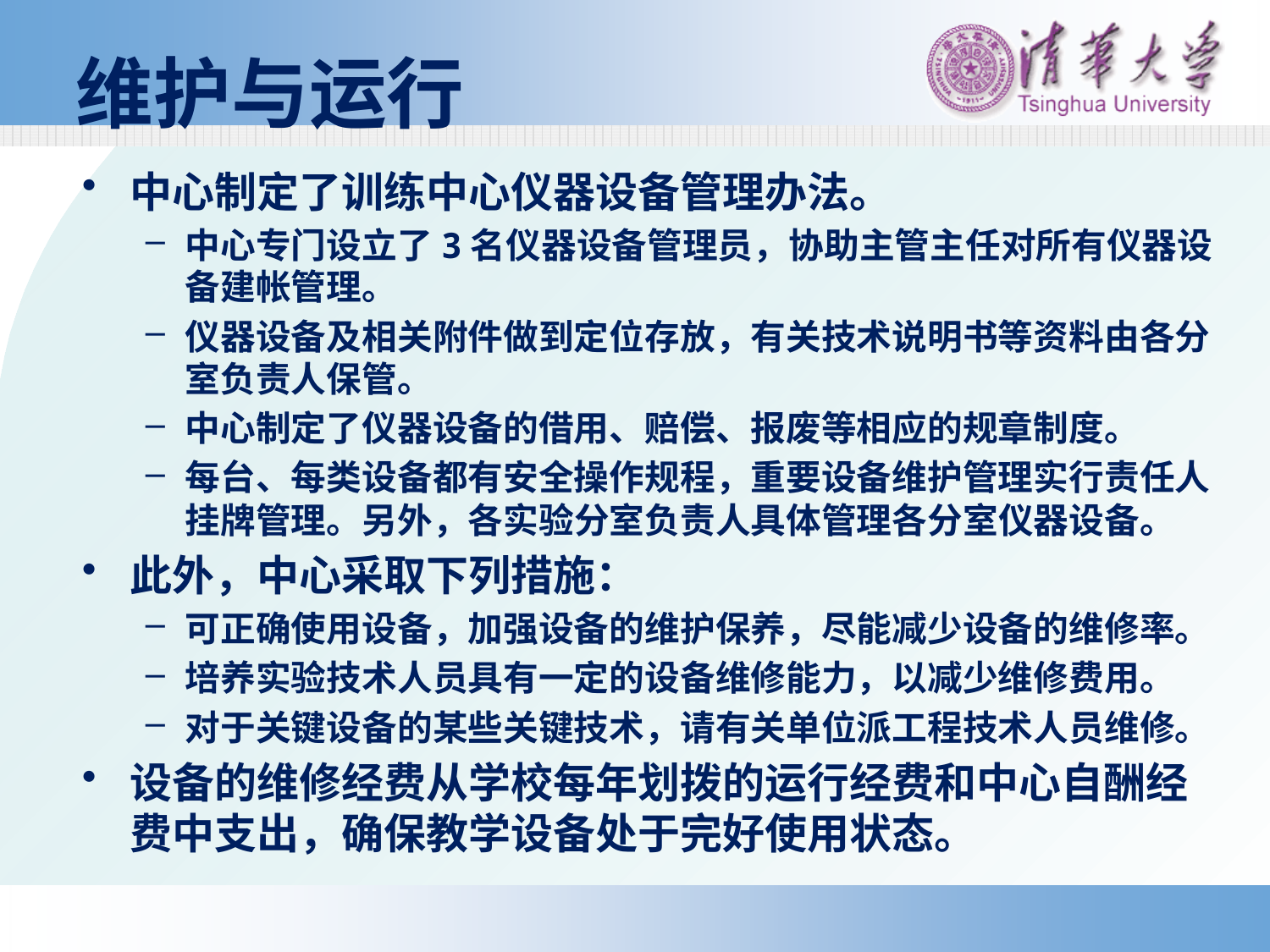

# 维护与运行
中心制定了训练中心仪器设备管理办法。
中心专门设立了3名仪器设备管理员，协助主管主任对所有仪器设备建帐管理。
仪器设备及相关附件做到定位存放，有关技术说明书等资料由各分室负责人保管。
中心制定了仪器设备的借用、赔偿、报废等相应的规章制度。
每台、每类设备都有安全操作规程，重要设备维护管理实行责任人挂牌管理。另外，各实验分室负责人具体管理各分室仪器设备。
此外，中心采取下列措施：
可正确使用设备，加强设备的维护保养，尽能减少设备的维修率。
培养实验技术人员具有一定的设备维修能力，以减少维修费用。
对于关键设备的某些关键技术，请有关单位派工程技术人员维修。
设备的维修经费从学校每年划拨的运行经费和中心自酬经费中支出，确保教学设备处于完好使用状态。